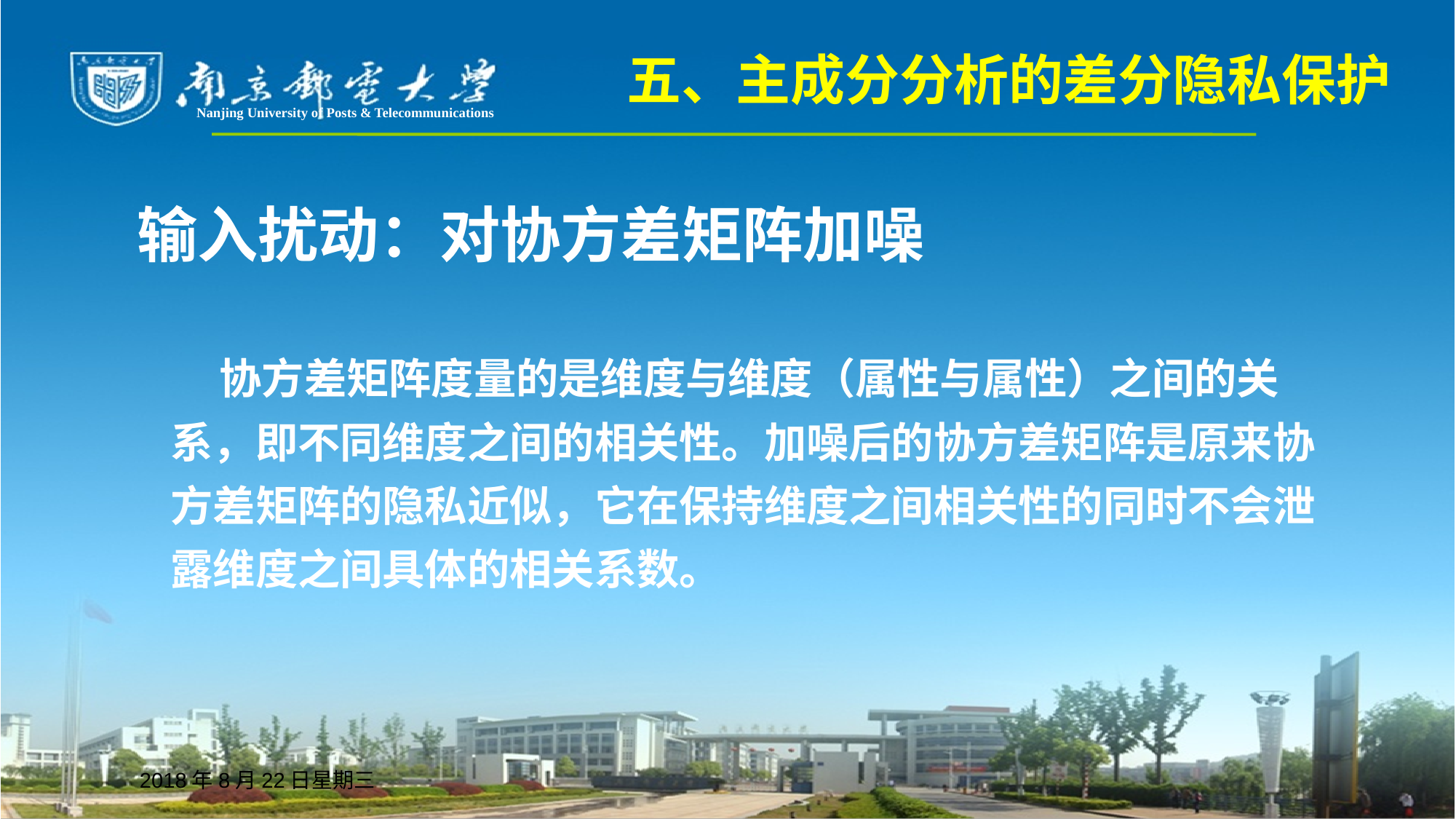

五、主成分分析的差分隐私保护
Nanjing University of Posts & Telecommunications

输入扰动：对协方差矩阵加噪

    协方差矩阵度量的是维度与维度（属性与属性）之间的关系，即不同维度之间的相关性。加噪后的协方差矩阵是原来协方差矩阵的隐私近似，它在保持维度之间相关性的同时不会泄露维度之间具体的相关系数。